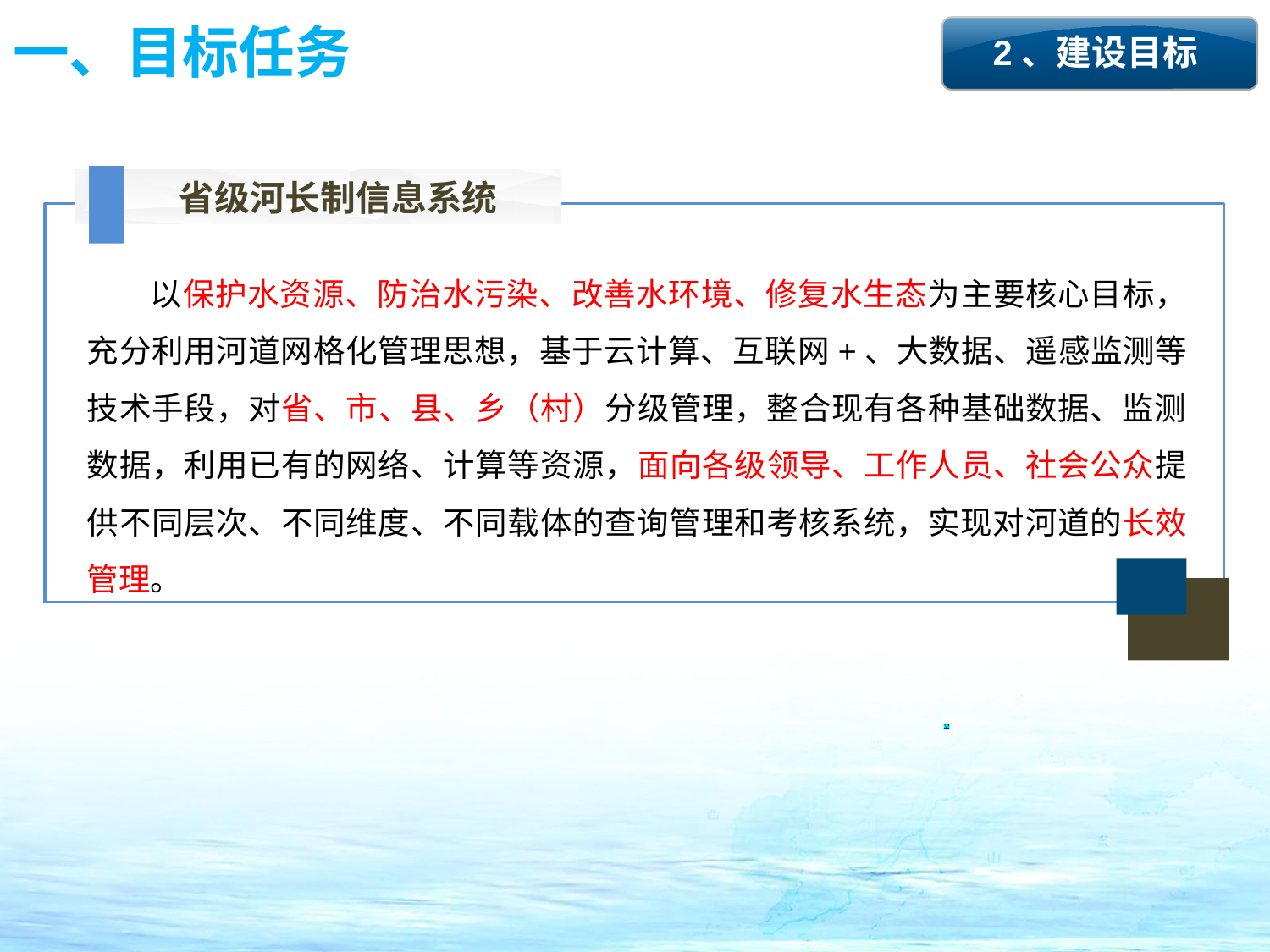

一、目标任务

2、建设目标

    省级河长制信息系统

以保护水资源、防治水污染、改善水环境、修复水生态为主要核心目标，充分利用河道网格化管理思想，基于云计算、互联网+、大数据、遥感监测等技术手段，对省、市、县、乡（村）分级管理，整合现有各种基础数据、监测数据，利用已有的网络、计算等资源，面向各级领导、工作人员、社会公众提供不同层次、不同维度、不同载体的查询管理和考核系统，实现对河道的长效管理。